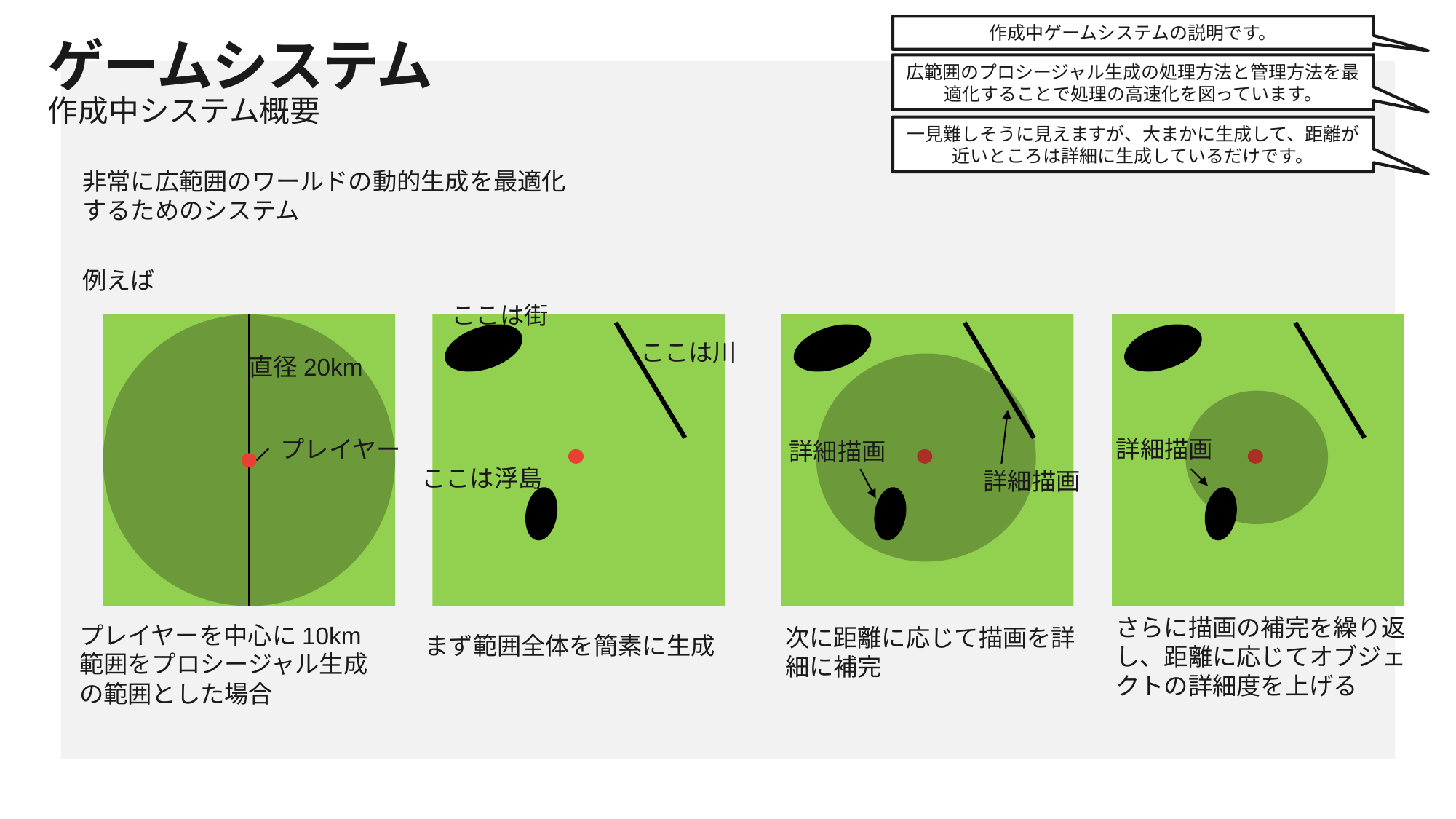

作成中ゲームシステムの説明です。
ゲームシステム
広範囲のプロシージャル生成の処理方法と管理方法を最適化することで処理の高速化を図っています。
作成中システム概要
一見難しそうに見えますが、大まかに生成して、距離が近いところは詳細に生成しているだけです。
非常に広範囲のワールドの動的生成を最適化するためのシステム
例えば
ここは街

ここは川
直径20km

詳細描画
プレイヤー
詳細描画

ここは浮島
詳細描画

さらに描画の補完を繰り返し、距離に応じてオブジェクトの詳細度を上げる
プレイヤーを中心に10km範囲をプロシージャル生成の範囲とした場合
次に距離に応じて描画を詳細に補完
まず範囲全体を簡素に生成